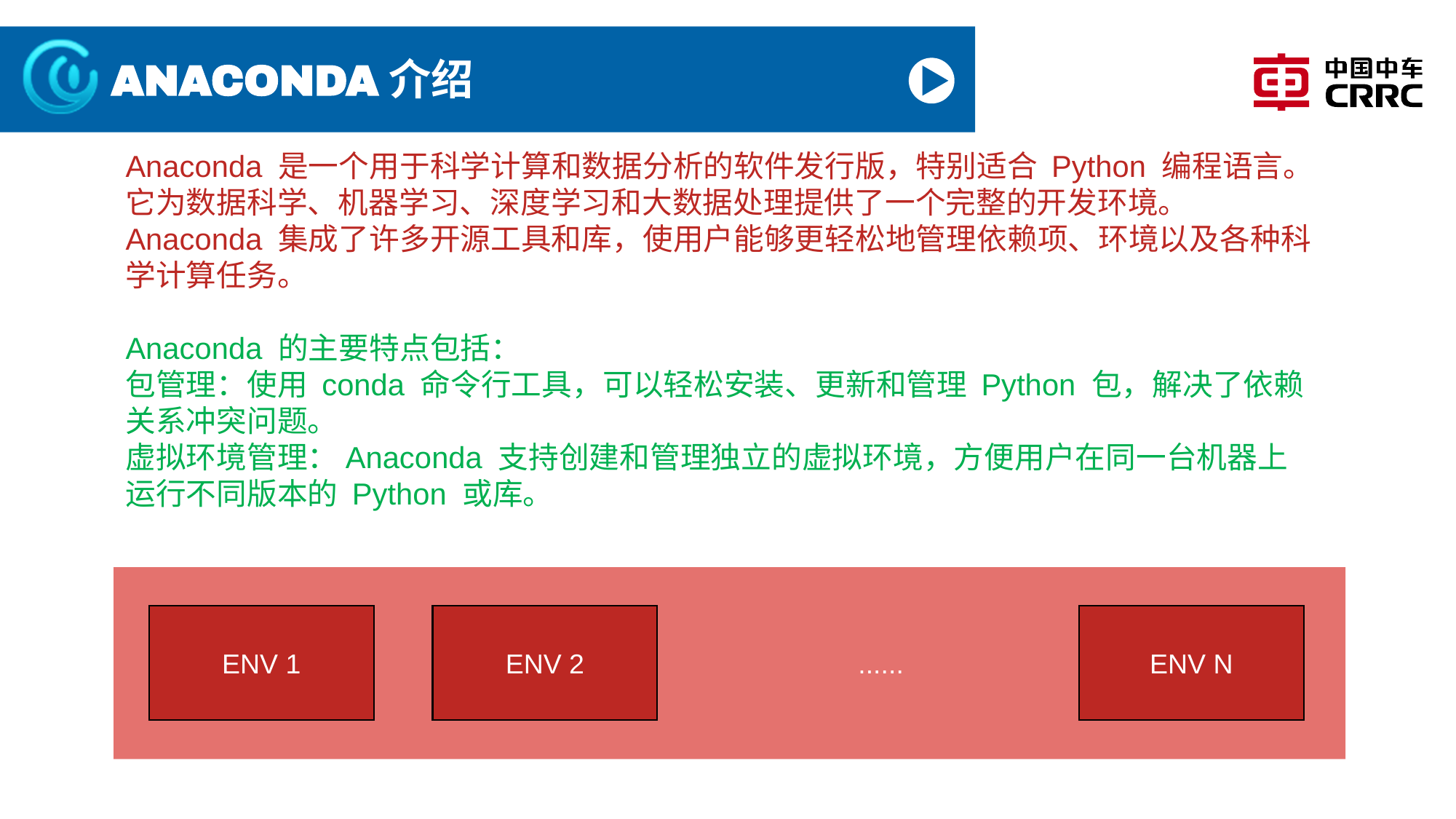

# ANACONDA介绍
Anaconda 是一个用于科学计算和数据分析的软件发行版，特别适合 Python 编程语言。它为数据科学、机器学习、深度学习和大数据处理提供了一个完整的开发环境。
Anaconda 集成了许多开源工具和库，使用户能够更轻松地管理依赖项、环境以及各种科学计算任务。

Anaconda 的主要特点包括：
包管理：使用 conda 命令行工具，可以轻松安装、更新和管理 Python 包，解决了依赖关系冲突问题。
虚拟环境管理：Anaconda 支持创建和管理独立的虚拟环境，方便用户在同一台机器上运行不同版本的 Python 或库。

ENV 1
ENV 2
......
ENV N
98